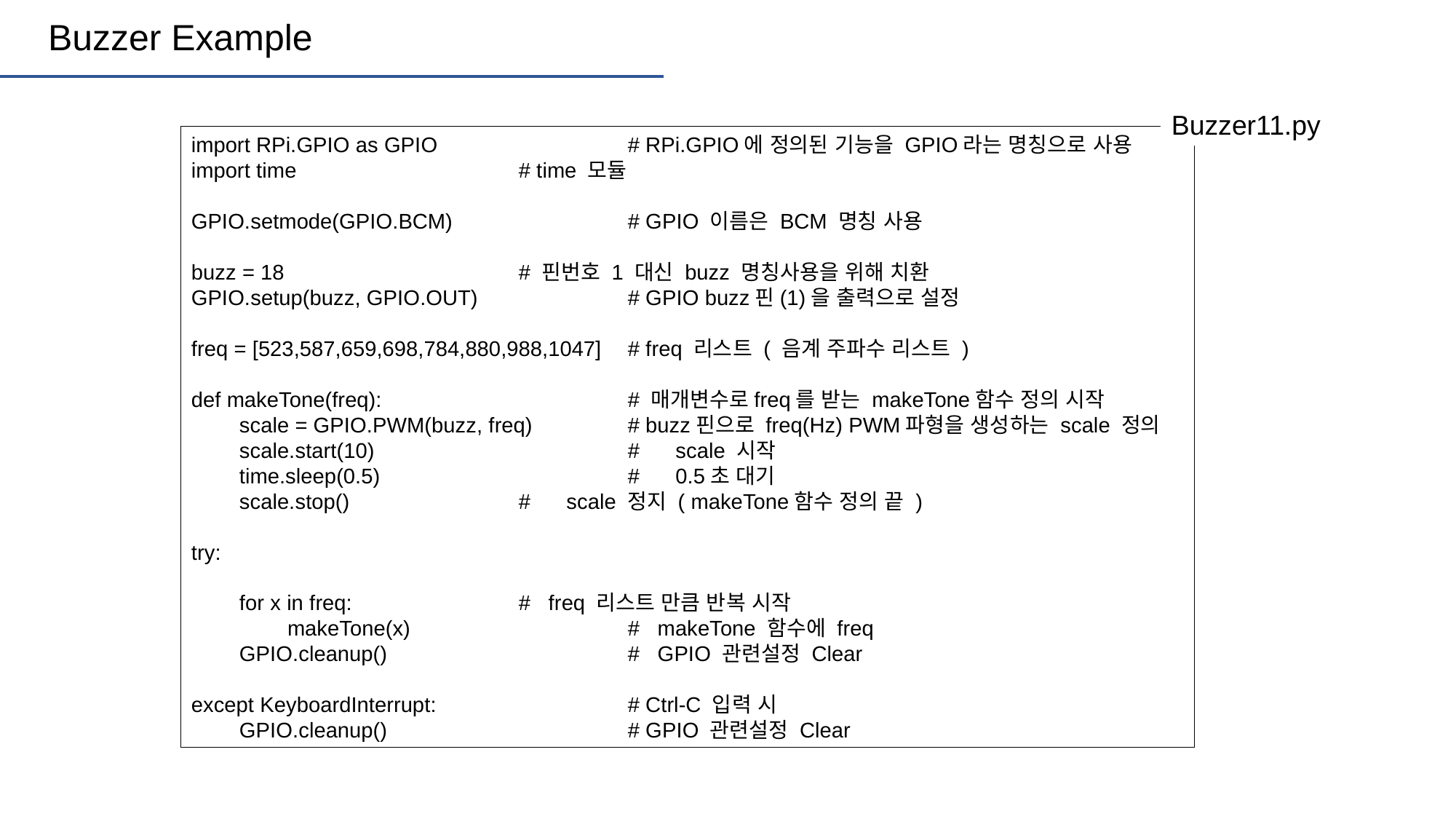

Buzzer Example
Buzzer11.py
import RPi.GPIO as GPIO                    	# RPi.GPIO에 정의된 기능을 GPIO라는 명칭으로 사용
import time                                	# time 모듈

GPIO.setmode(GPIO.BCM)                     	# GPIO 이름은 BCM 명칭 사용

buzz = 18                                   	# 핀번호 1 대신 buzz 명칭사용을 위해 치환
GPIO.setup(buzz, GPIO.OUT)                 	# GPIO buzz핀(1)을 출력으로 설정

freq = [523,587,659,698,784,880,988,1047]  	# freq 리스트 ( 음계 주파수 리스트 )

def makeTone(freq):                        	# 매개변수로freq를 받는 makeTone함수 정의 시작
        scale = GPIO.PWM(buzz, freq)           	# buzz핀으로 freq(Hz) PWM파형을 생성하는 scale 정의
        scale.start(10)                        	#      scale 시작
        time.sleep(0.5)                        	#      0.5초 대기
        scale.stop()                           	#      scale 정지 ( makeTone함수 정의 끝 )

try:

        for x in freq:                        	#   freq 리스트 만큼 반복 시작
                makeTone(x)                        	#   makeTone 함수에 freq
        GPIO.cleanup()                         	#   GPIO 관련설정 Clear

except KeyboardInterrupt:                 	# Ctrl-C 입력 시
        GPIO.cleanup()                        	# GPIO 관련설정 Clear